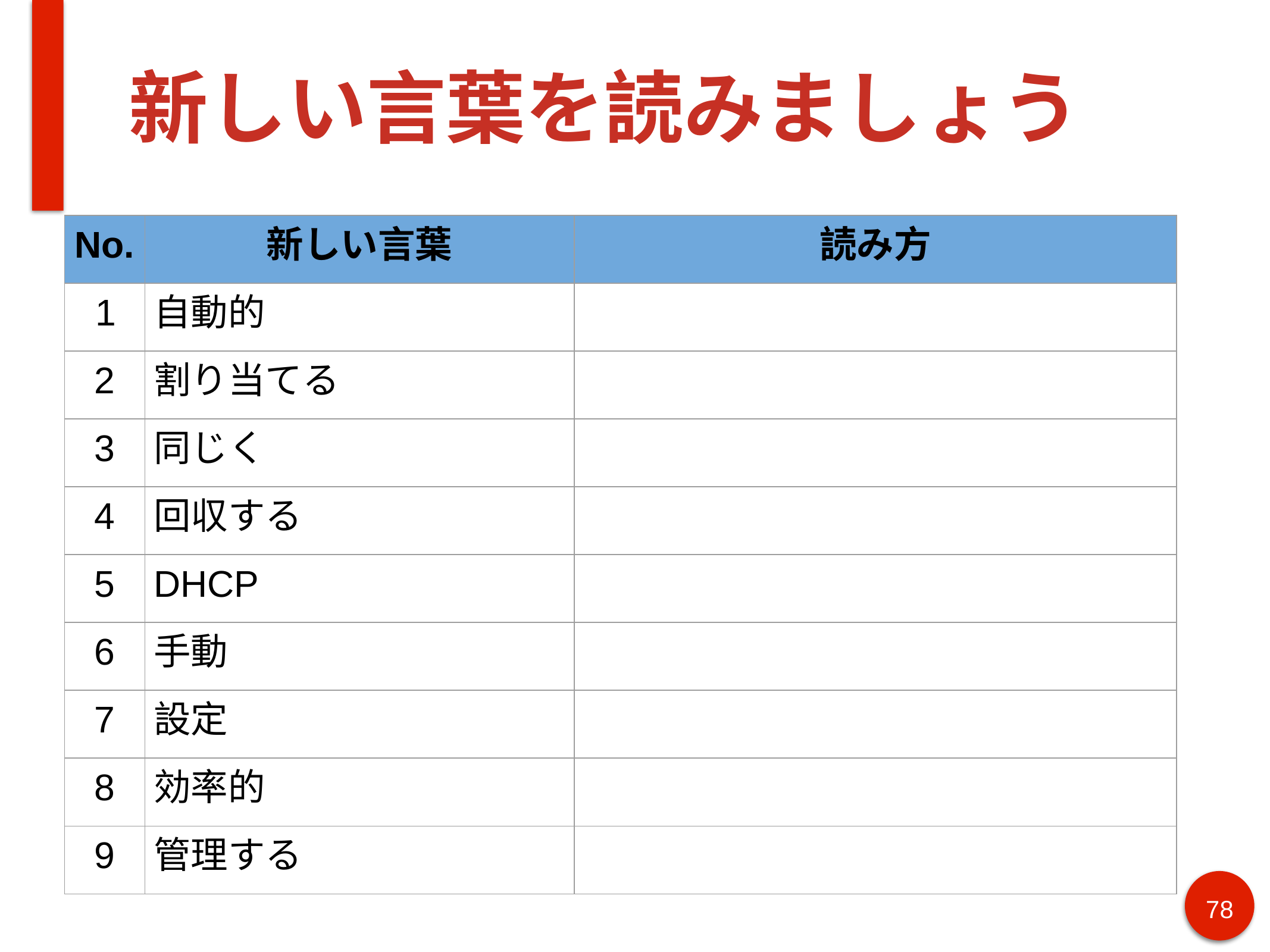

# 新しい言葉を読みましょう
| No. | 新しい言葉 | 読み方 |
| --- | --- | --- |
| 1 | 自動的 |  |
| 2 | 割り当てる |  |
| 3 | 同じく |  |
| 4 | 回収する |  |
| 5 | DHCP |  |
| 6 | 手動 |  |
| 7 | 設定 |  |
| 8 | 効率的 |  |
| 9 | 管理する |  |
78